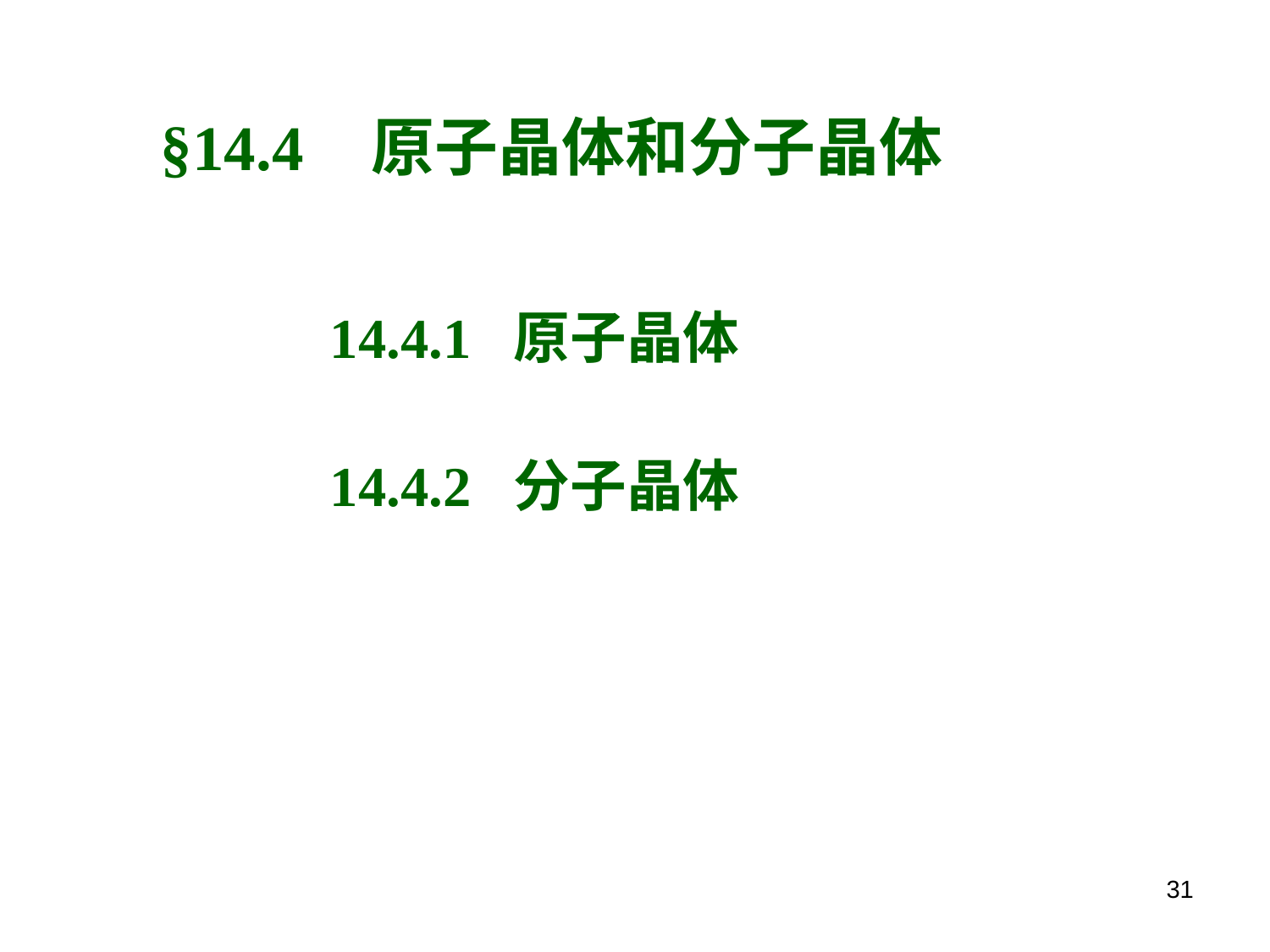

# §14.4   原子晶体和分子晶体
14.4.1  原子晶体
14.4.2  分子晶体
31